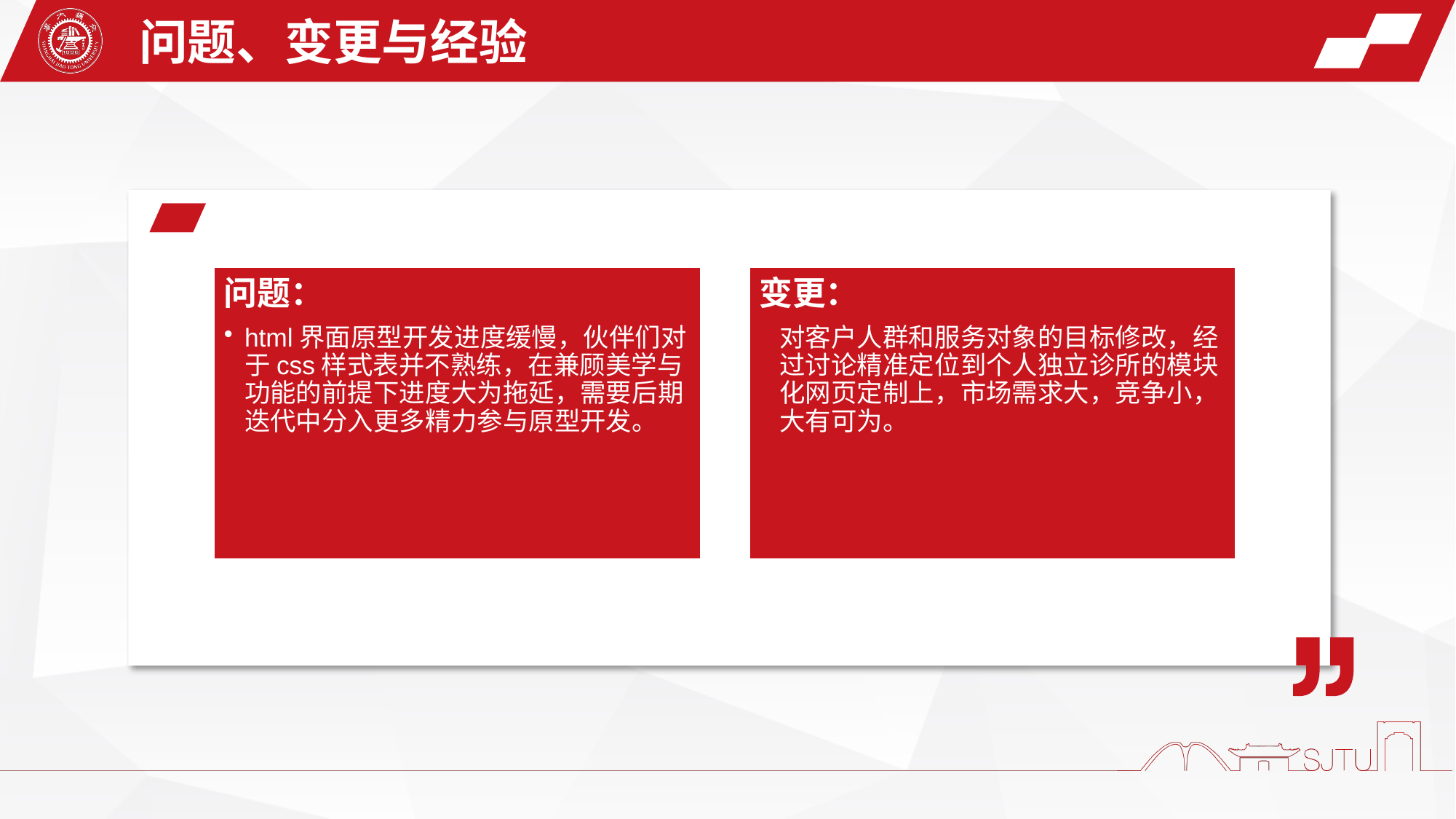

问题、变更与经验

问题：
html界面原型开发进度缓慢，伙伴们对于css样式表并不熟练，在兼顾美学与功能的前提下进度大为拖延，需要后期迭代中分入更多精力参与原型开发。
变更：
	对客户人群和服务对象的目标修改，经过讨论精准定位到个人独立诊所的模块化网页定制上，市场需求大，竞争小，大有可为。